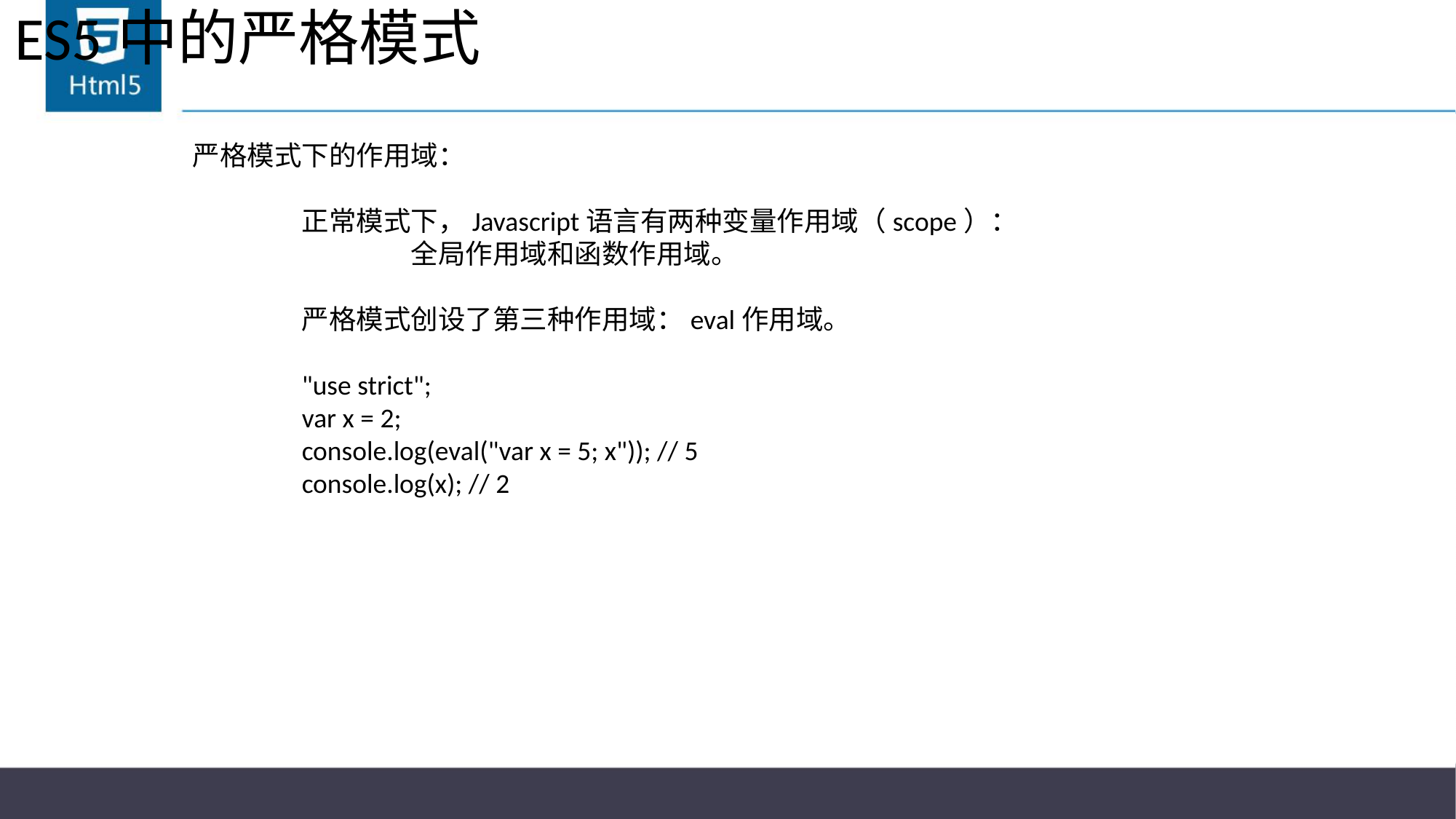

# ES5中的严格模式
严格模式下的作用域：

	正常模式下，Javascript语言有两种变量作用域（scope）：
		全局作用域和函数作用域。

	严格模式创设了第三种作用域：eval作用域。

	"use strict";
	var x = 2;
	console.log(eval("var x = 5; x")); // 5
	console.log(x); // 2